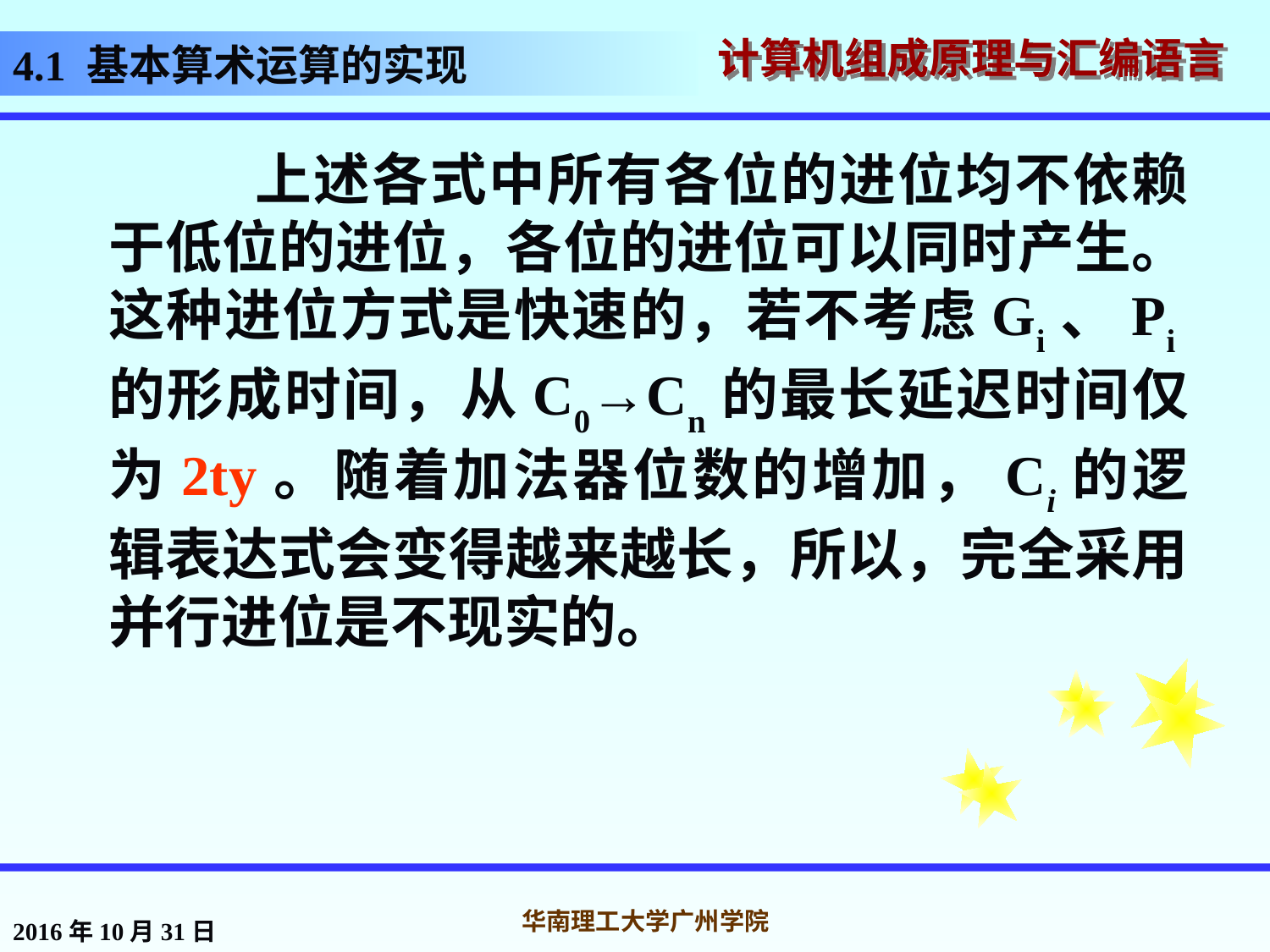

# 4.1 基本算术运算的实现
            上述各式中所有各位的进位均不依赖于低位的进位，各位的进位可以同时产生。这种进位方式是快速的，若不考虑Gi、Pi的形成时间，从C0→Cn的最长延迟时间仅为2ty。随着加法器位数的增加，Ci的逻辑表达式会变得越来越长，所以，完全采用并行进位是不现实的。
2016年10月31日
华南理工大学广州学院